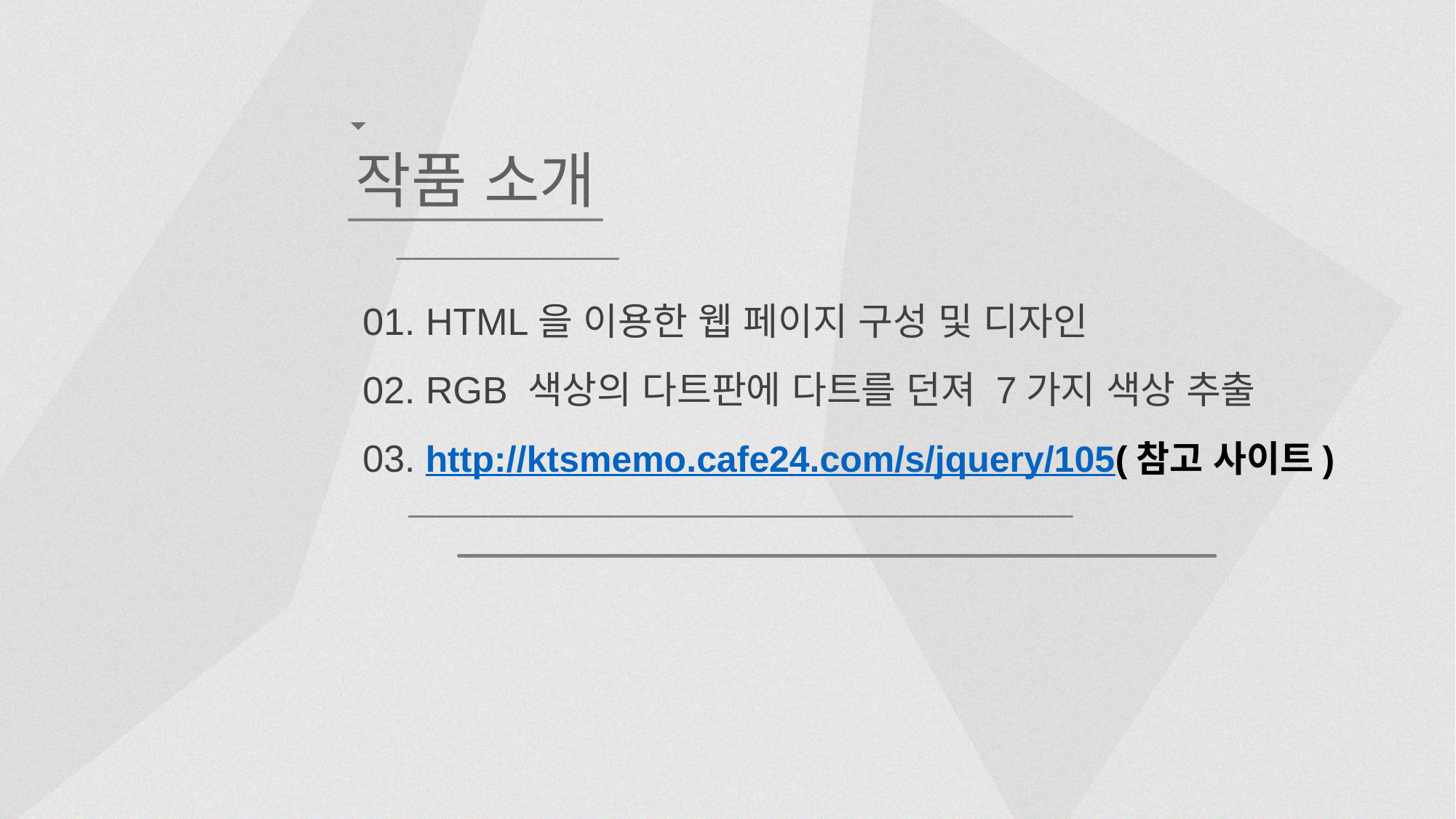

작품 소개
01. HTML을 이용한 웹 페이지 구성 및 디자인
02. RGB 색상의 다트판에 다트를 던져 7가지 색상 추출
03. http://ktsmemo.cafe24.com/s/jquery/105(참고 사이트)